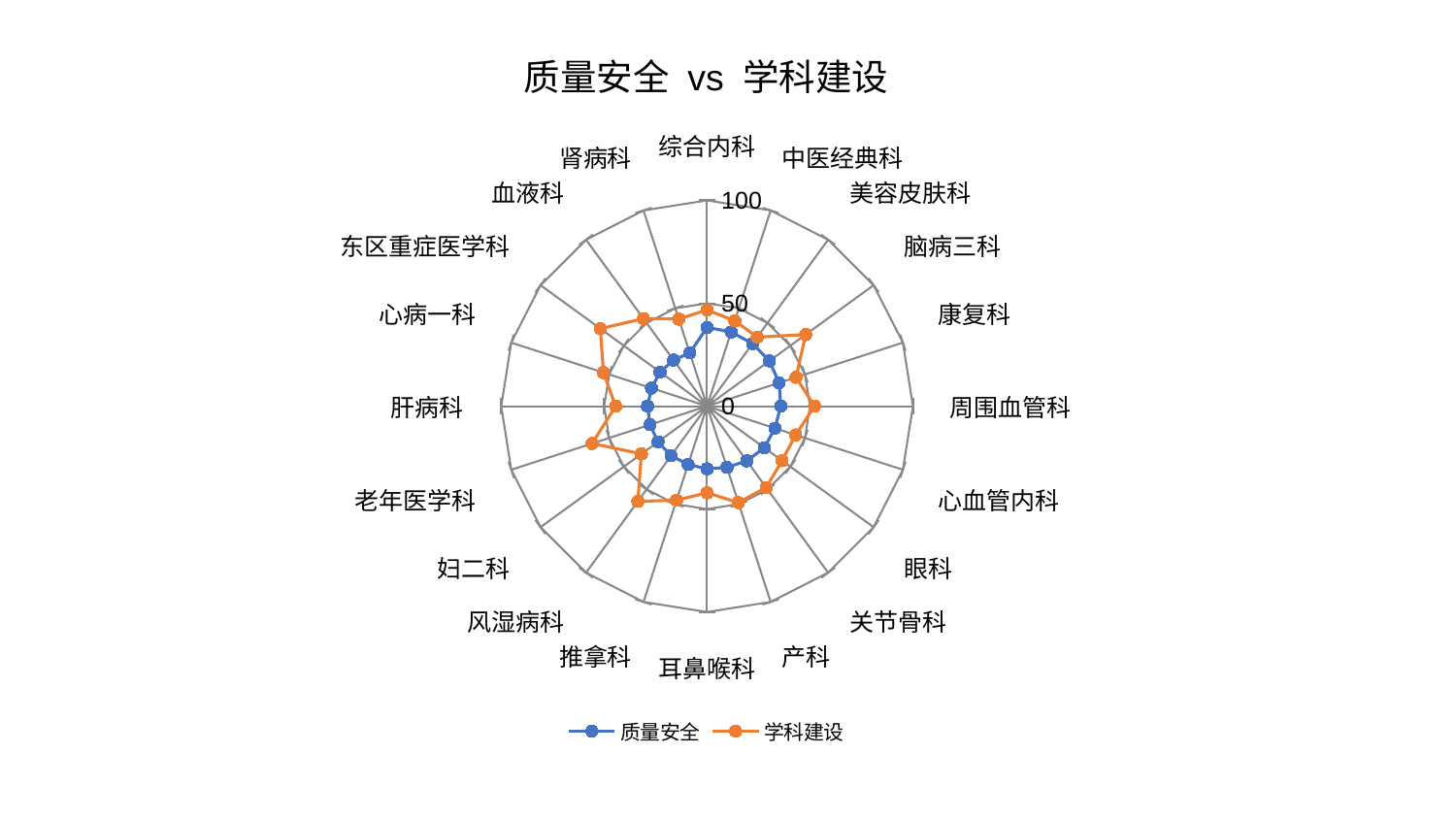

### Chart: 质量安全 vs 学科建设

| Category | 质量安全 | 学科建设 |
|---|---|---|
| 综合内科 | 38.288539003197016 | 46.79037274321383 |
| 中医经典科 | 37.92097283912402 | 43.605038304744085 |
| 美容皮肤科 | 37.57900587672192 | 41.46761118096264 |
| 脑病三科 | 37.42449878852951 | 59.21799238675048 |
| 康复科 | 36.81031943929243 | 45.45741093323875 |
| 周围血管科 | 35.82585229186499 | 52.19435011255398 |
| 心血管内科 | 34.65952066262175 | 45.24538616676909 |
| 眼科 | 34.35533579896425 | 45.044808057180354 |
| 关节骨科 | 32.83847181426391 | 48.85666142851578 |
| 产科 | 31.274154474836063 | 49.25559983612424 |
| 耳鼻喉科 | 30.450635138739006 | 42.11519917892035 |
| 推拿科 | 29.81855508191895 | 48.008135830255966 |
| 风湿病科 | 29.789536157828707 | 57.21972419436483 |
| 妇二科 | 29.460469209837225 | 39.44986437432877 |
| 老年医学科 | 29.166771796957818 | 58.739263363488334 |
| 肝病科 | 28.9514080647749 | 44.40791783715301 |
| 心病一科 | 28.402885380587197 | 52.9087513911426 |
| 东区重症医学科 | 28.221219800068873 | 64.11116014657851 |
| 血液科 | 27.720570989287193 | 52.6137138878962 |
| 肾病科 | 27.217919764489466 | 44.53349244692749 |
4